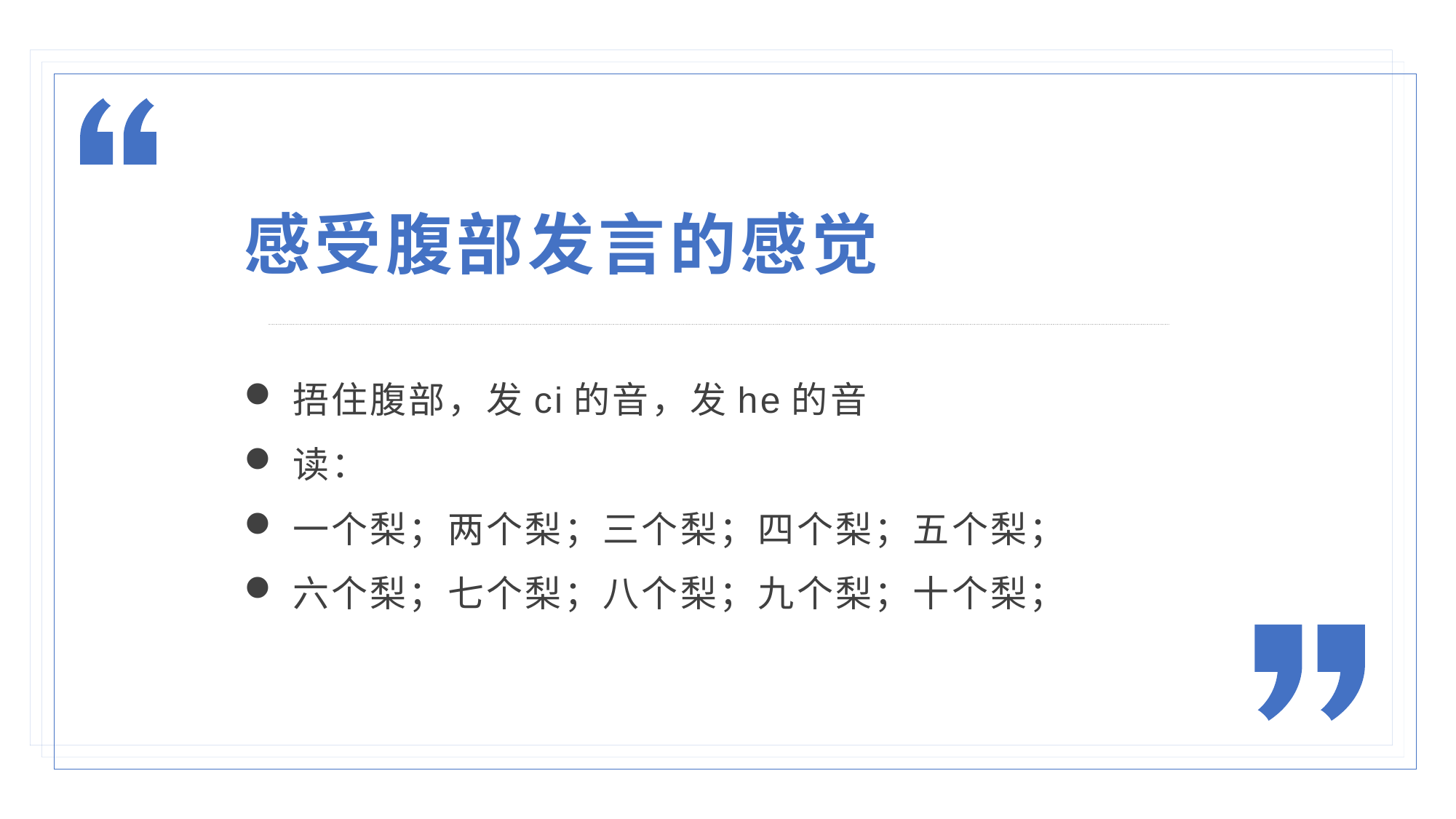

感受腹部发言的感觉
捂住腹部，发ci的音，发he的音
读：
一个梨；两个梨；三个梨；四个梨；五个梨；
六个梨；七个梨；八个梨；九个梨；十个梨；